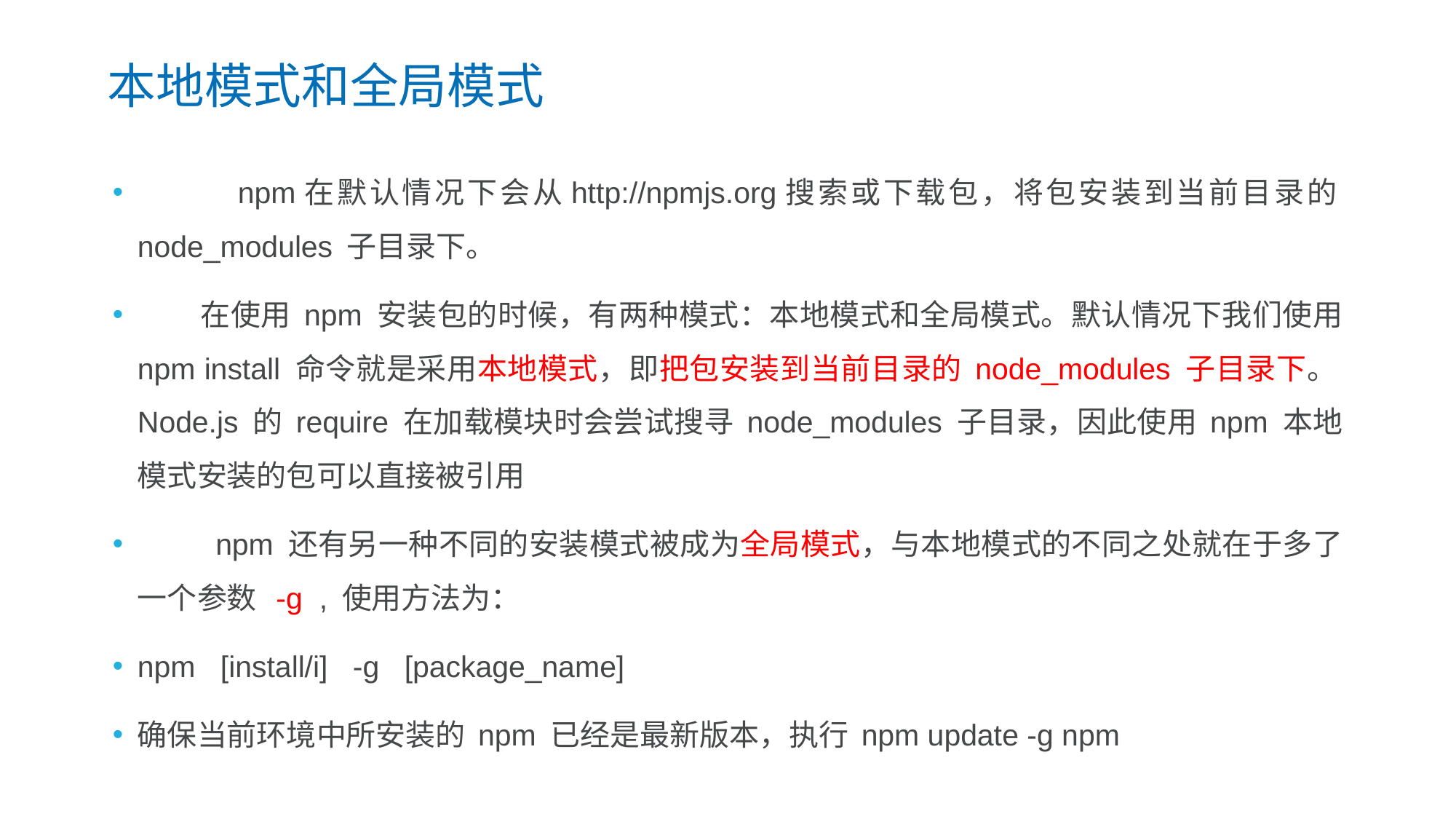

本地模式和全局模式
         npm在默认情况下会从http://npmjs.org搜索或下载包，将包安装到当前目录的node_modules 子目录下。
        在使用 npm 安装包的时候，有两种模式：本地模式和全局模式。默认情况下我们使用 npm install 命令就是采用本地模式，即把包安装到当前目录的 node_modules 子目录下。Node.js 的 require 在加载模块时会尝试搜寻 node_modules 子目录，因此使用 npm 本地模式安装的包可以直接被引用
         npm 还有另一种不同的安装模式被成为全局模式，与本地模式的不同之处就在于多了一个参数  -g  , 使用方法为：
npm   [install/i]   -g   [package_name]
确保当前环境中所安装的 npm 已经是最新版本，执行 npm update -g npm